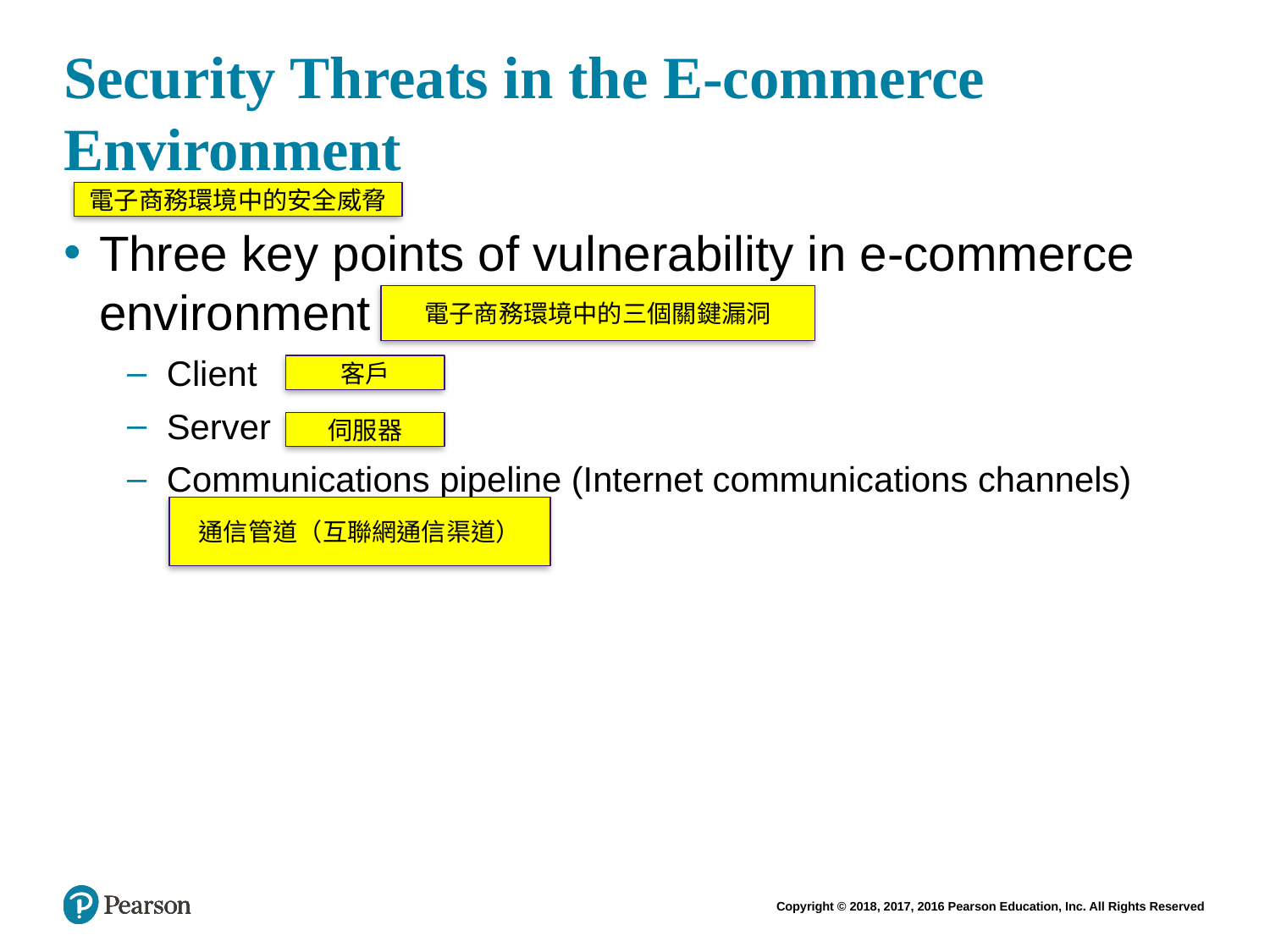

# Security Threats in the E-commerce Environment
電子商務環境中的安全威脅
Three key points of vulnerability in e-commerce environment
Client
Server
Communications pipeline (Internet communications channels)
電子商務環境中的三個關鍵漏洞
客戶
伺服器
通信管道（互聯網通信渠道）